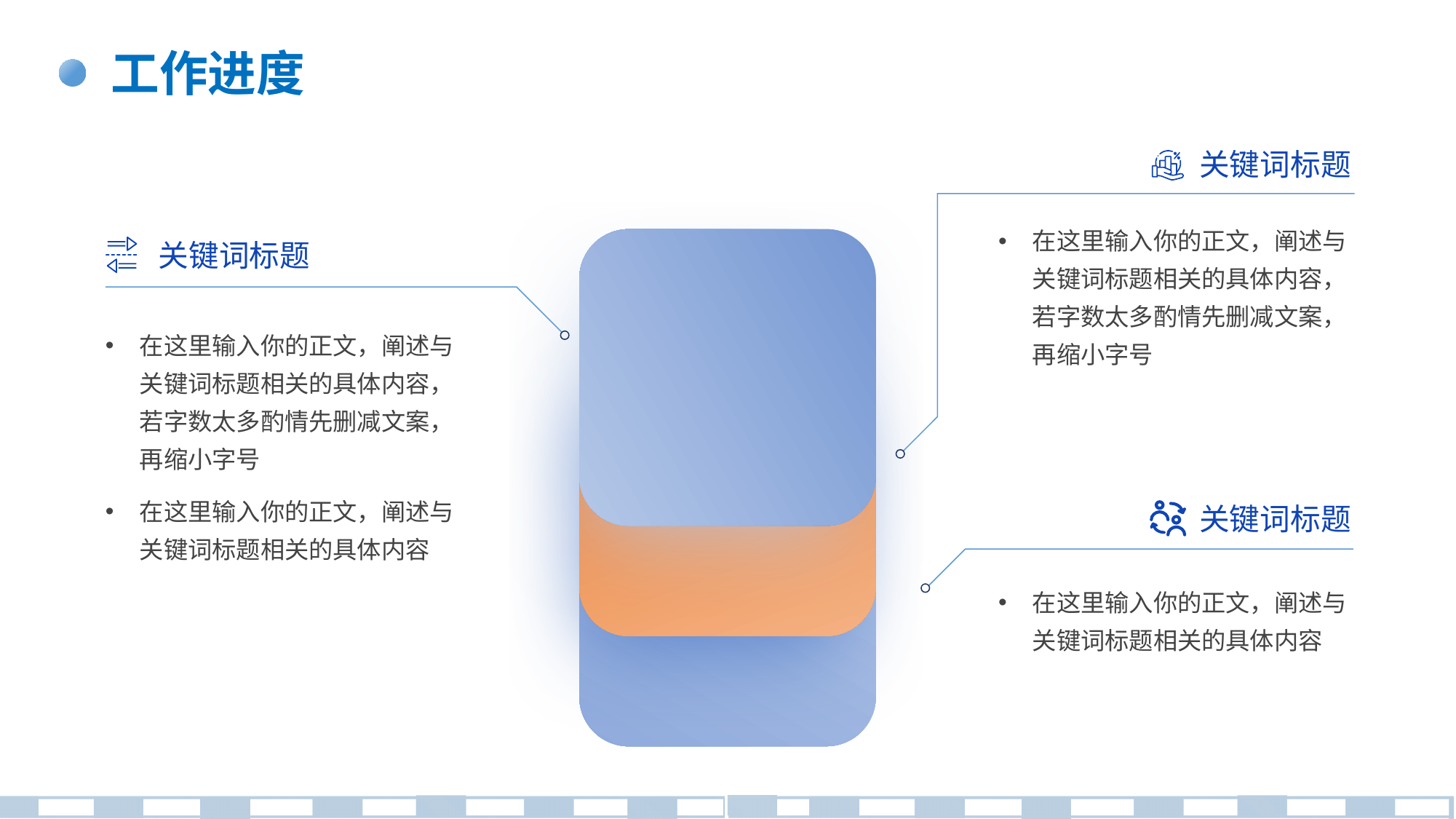

# 工作进度
关键词标题

在这里输入你的正文，阐述与关键词标题相关的具体内容，若字数太多酌情先删减文案，再缩小字号

关键词标题

在这里输入你的正文，阐述与关键词标题相关的具体内容，若字数太多酌情先删减文案，再缩小字号

在这里输入你的正文，阐述与关键词标题相关的具体内容
关键词标题

在这里输入你的正文，阐述与关键词标题相关的具体内容